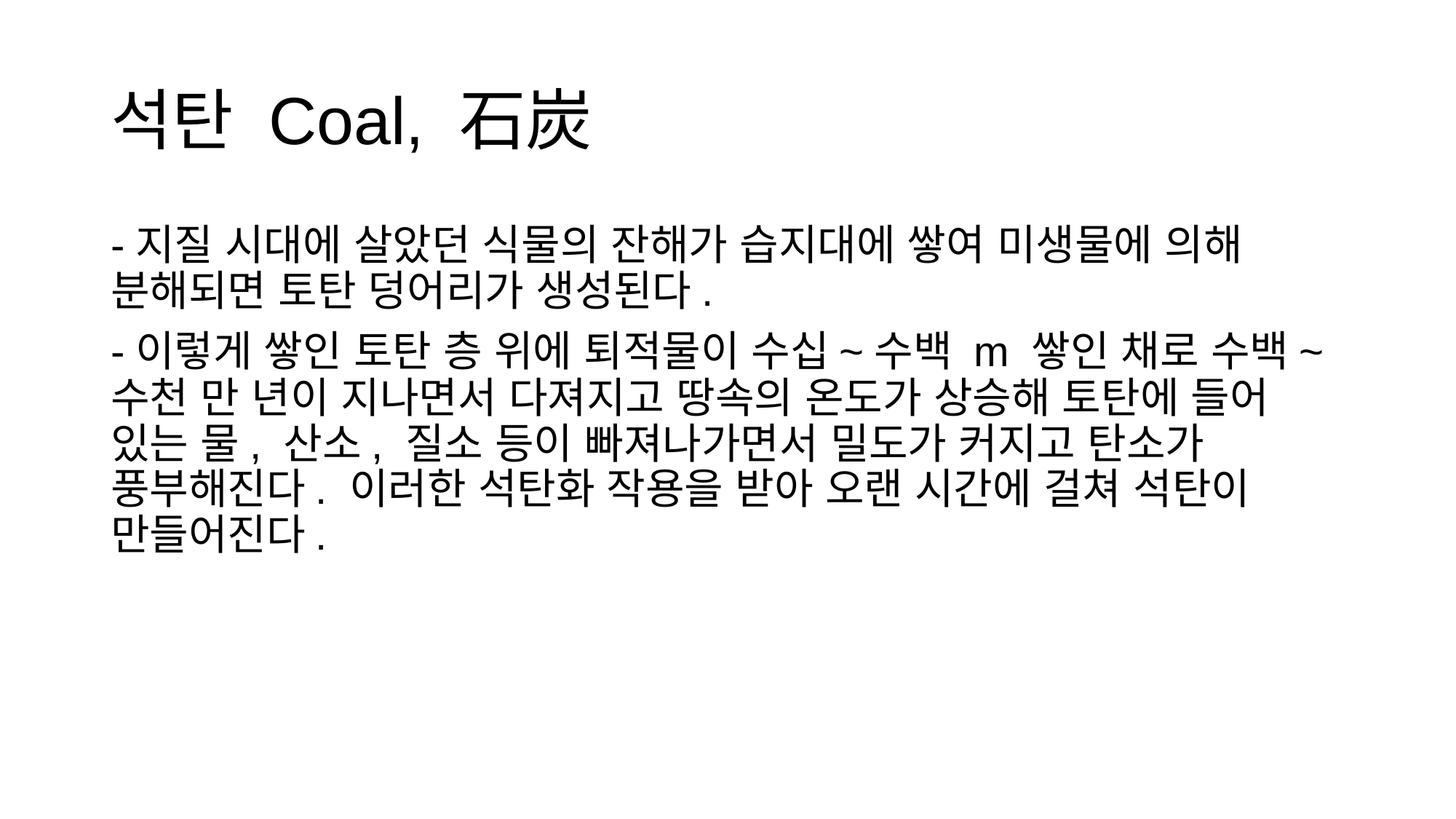

# 석탄 Coal, 石炭
-지질 시대에 살았던 식물의 잔해가 습지대에 쌓여 미생물에 의해 분해되면 토탄 덩어리가 생성된다.
-이렇게 쌓인 토탄 층 위에 퇴적물이 수십~수백 m 쌓인 채로 수백~수천 만 년이 지나면서 다져지고 땅속의 온도가 상승해 토탄에 들어 있는 물, 산소, 질소 등이 빠져나가면서 밀도가 커지고 탄소가 풍부해진다. 이러한 석탄화 작용을 받아 오랜 시간에 걸쳐 석탄이 만들어진다.